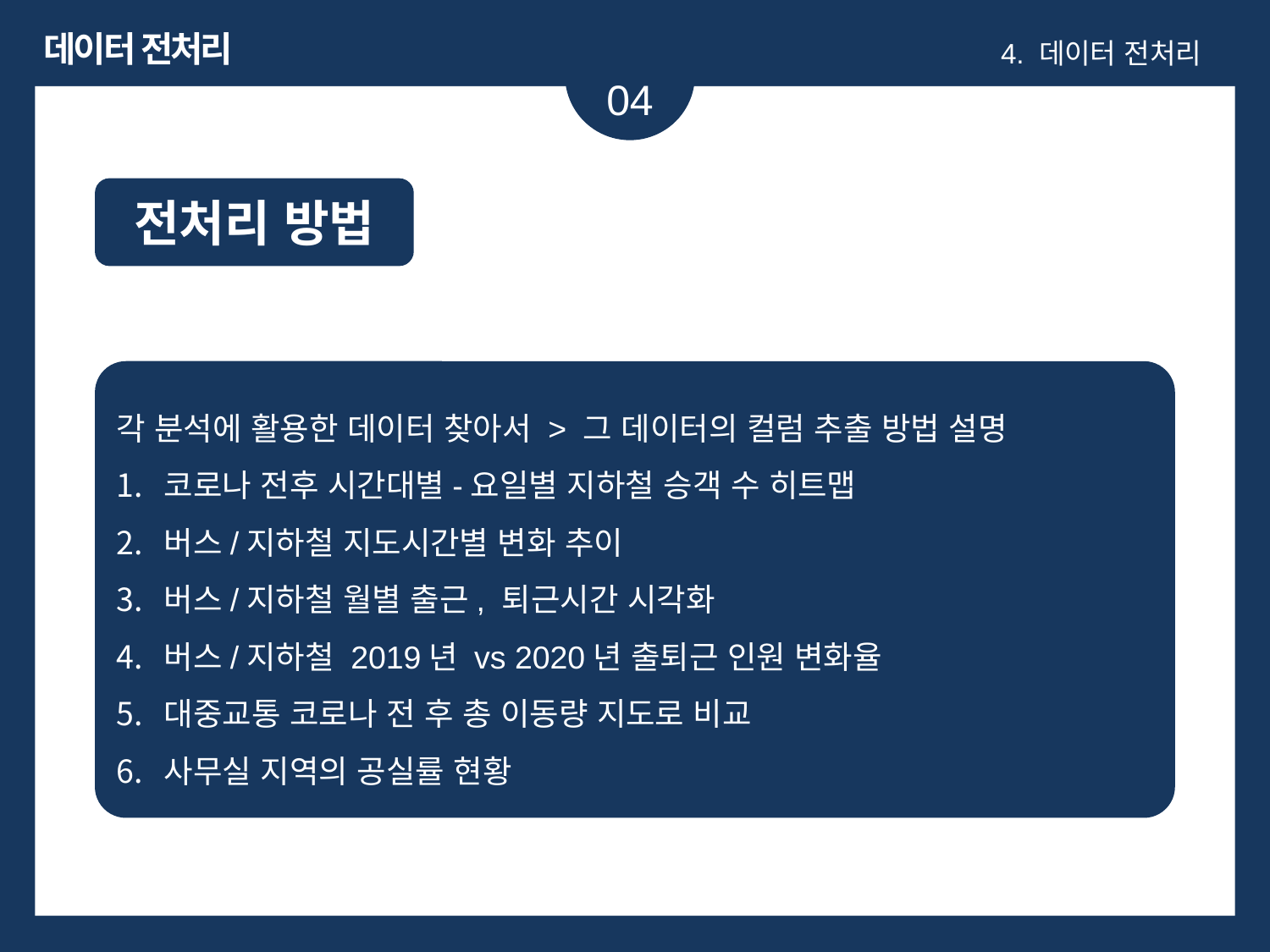

데이터 전처리
4. 데이터 전처리
04

전처리 방법
각 분석에 활용한 데이터 찾아서 > 그 데이터의 컬럼 추출 방법 설명
코로나 전후 시간대별-요일별 지하철 승객 수 히트맵
버스/지하철 지도시간별 변화 추이
버스/지하철 월별 출근, 퇴근시간 시각화
버스/지하철 2019년 vs 2020년 출퇴근 인원 변화율
대중교통 코로나 전 후 총 이동량 지도로 비교
사무실 지역의 공실률 현황